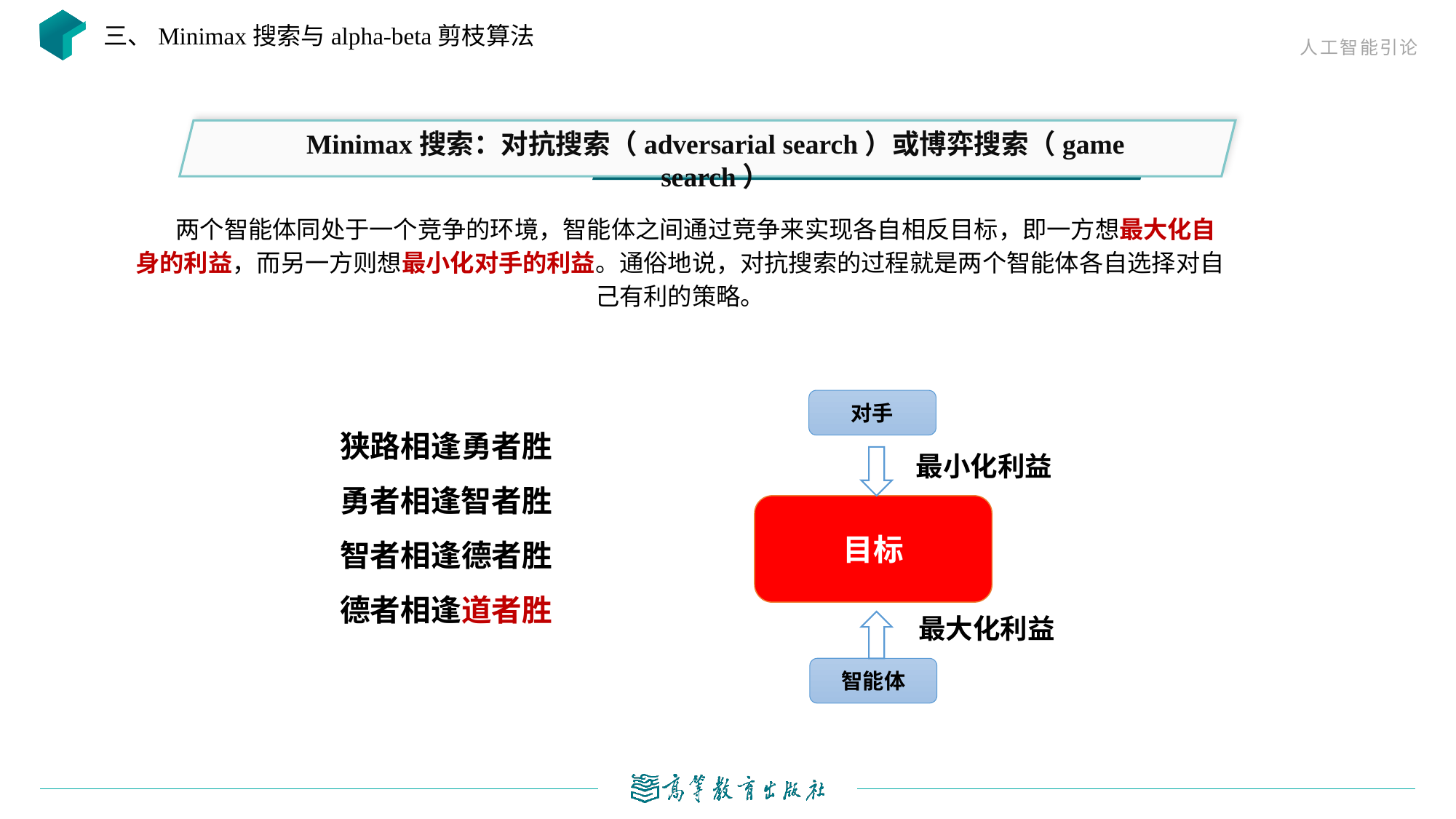

三、Minimax搜索与alpha-beta剪枝算法

Minimax搜索：对抗搜索（adversarial search）或博弈搜索（game search）

两个智能体同处于一个竞争的环境，智能体之间通过竞争来实现各自相反目标，即一方想最大化自身的利益，而另一方则想最小化对手的利益。通俗地说，对抗搜索的过程就是两个智能体各自选择对自己有利的策略。
对手
狭路相逢勇者胜
勇者相逢智者胜
智者相逢德者胜
德者相逢道者胜
最小化利益

目标
最大化利益

智能体